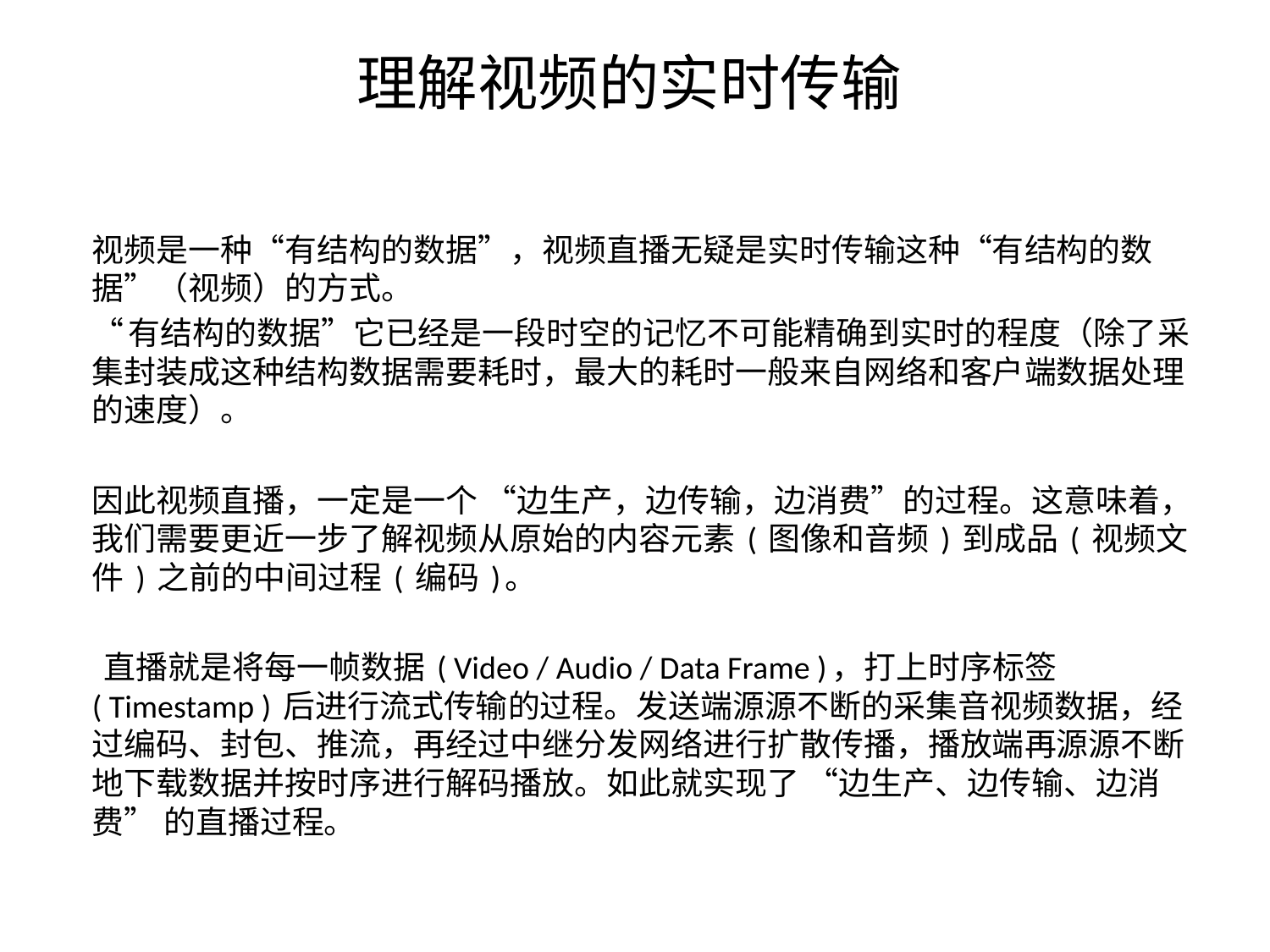

# 理解视频的实时传输﻿﻿

视频是一种“有结构的数据”，视频直播无疑是实时传输这种“有结构的数据”（视频）的方式。
“有结构的数据”它已经是一段时空的记忆不可能精确到实时的程度（除了采集封装成这种结构数据需要耗时，最大的耗时一般来自网络和客户端数据处理的速度）。﻿﻿

因此视频直播，一定是一个 “边生产，边传输，边消费”的过程。这意味着，我们需要更近一步了解视频从原始的内容元素 ( 图像和音频 ) 到成品 ( 视频文件 ) 之前的中间过程 ( 编码 )。﻿﻿

 直播就是将每一帧数据 ( Video / Audio / Data Frame )，打上时序标签 ( Timestamp ) 后进行流式传输的过程。发送端源源不断的采集音视频数据，经过编码、封包、推流，再经过中继分发网络进行扩散传播，播放端再源源不断地下载数据并按时序进行解码播放。如此就实现了 “边生产、边传输、边消费” 的直播过程。﻿﻿